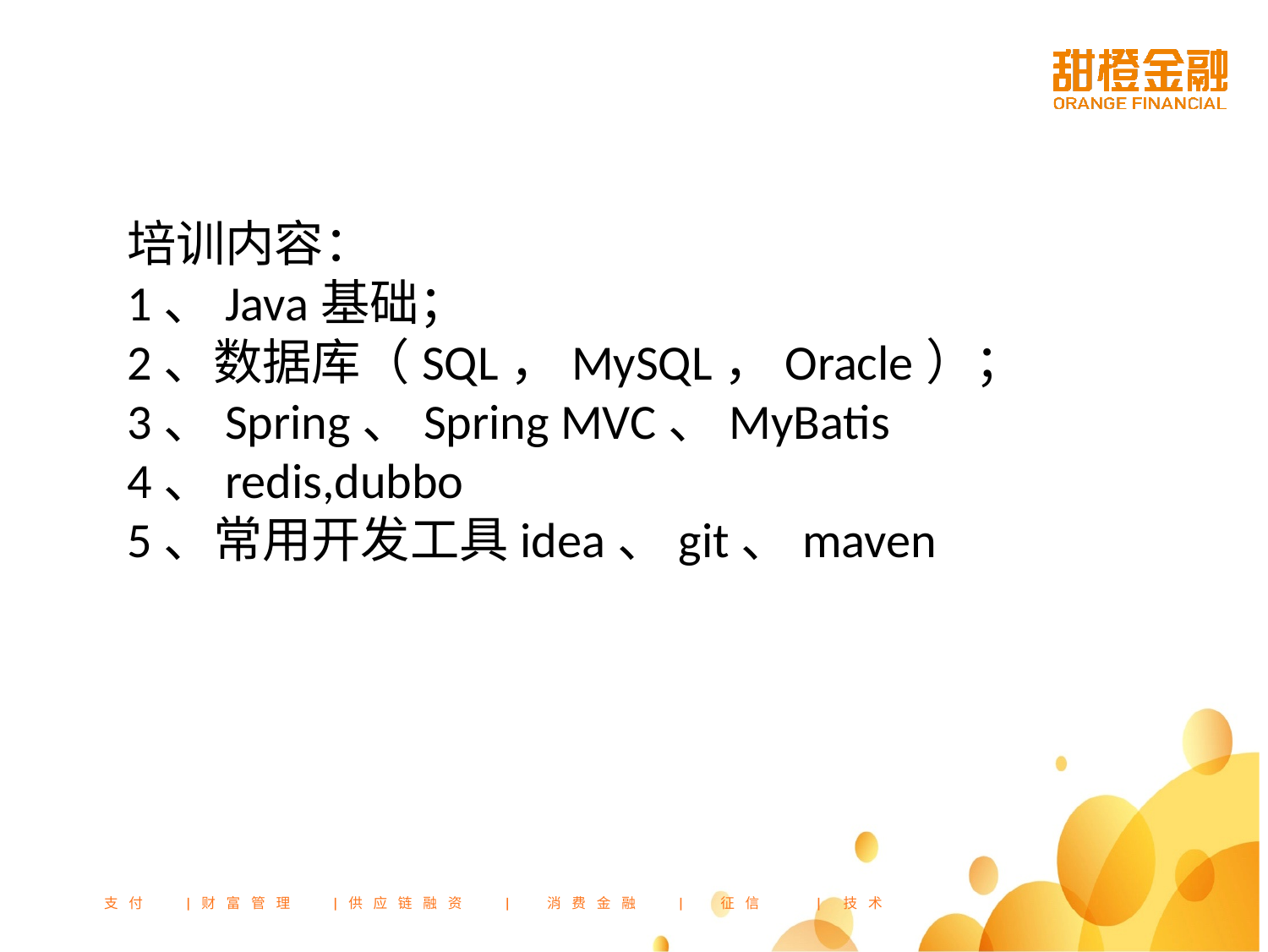

#
培训内容：
1、Java基础；
2、数据库（SQL，MySQL，Oracle）；
3、Spring、Spring MVC、MyBatis
4、redis,dubbo
5、常用开发工具idea、git、maven